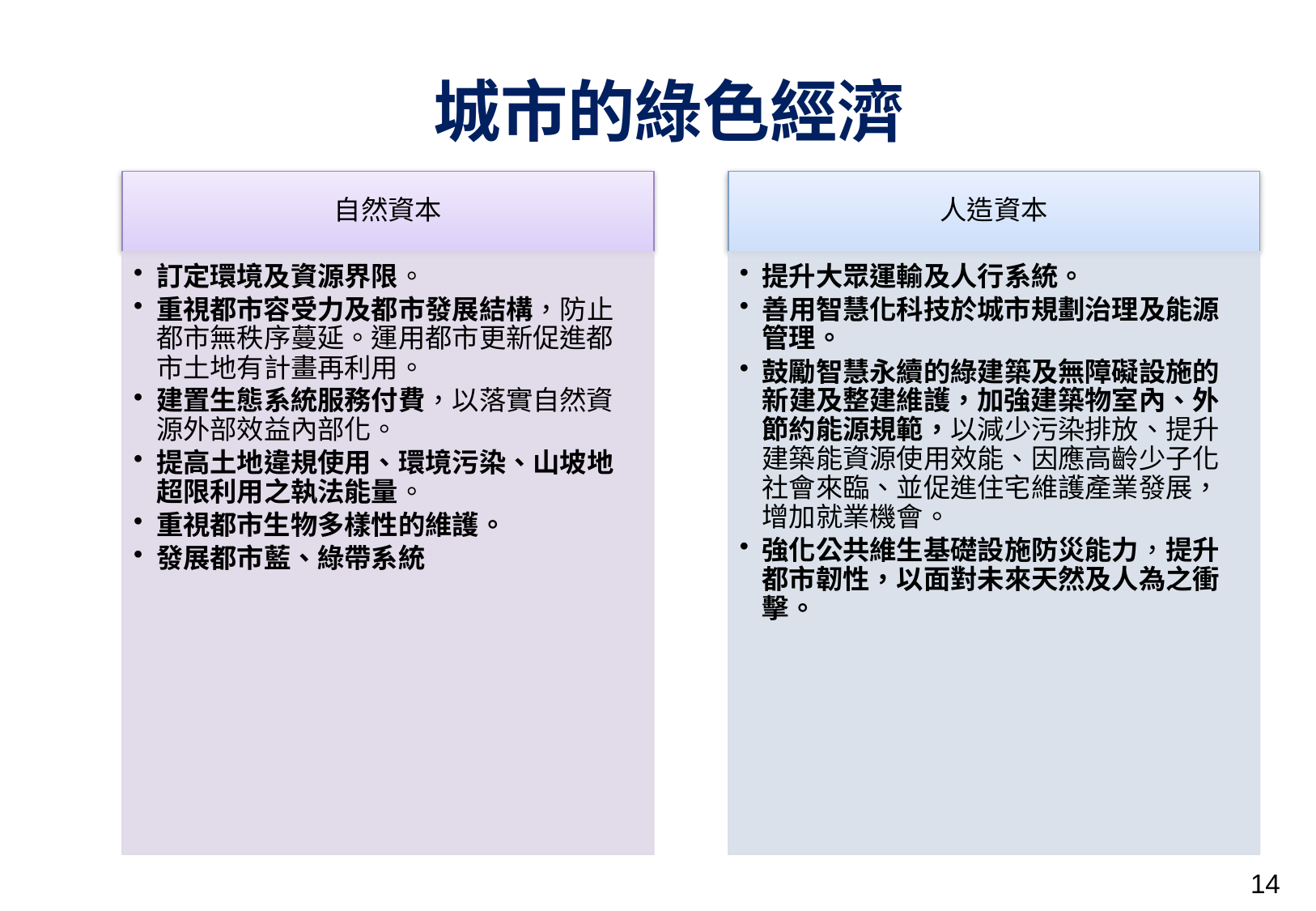

城市的綠色經濟
自然資本
訂定環境及資源界限。
重視都市容受力及都市發展結構，防止都市無秩序蔓延。運用都市更新促進都市土地有計畫再利用。
建置生態系統服務付費，以落實自然資源外部效益內部化。
提高土地違規使用、環境污染、山坡地超限利用之執法能量。
重視都市生物多樣性的維護。
發展都市藍、綠帶系統

人造資本
提升大眾運輸及人行系統。
善用智慧化科技於城市規劃治理及能源管理。
鼓勵智慧永續的綠建築及無障礙設施的新建及整建維護，加強建築物室內、外節約能源規範，以減少污染排放、提升建築能資源使用效能、因應高齡少子化社會來臨、並促進住宅維護產業發展，增加就業機會。
強化公共維生基礎設施防災能力，提升都市韌性，以面對未來天然及人為之衝擊。